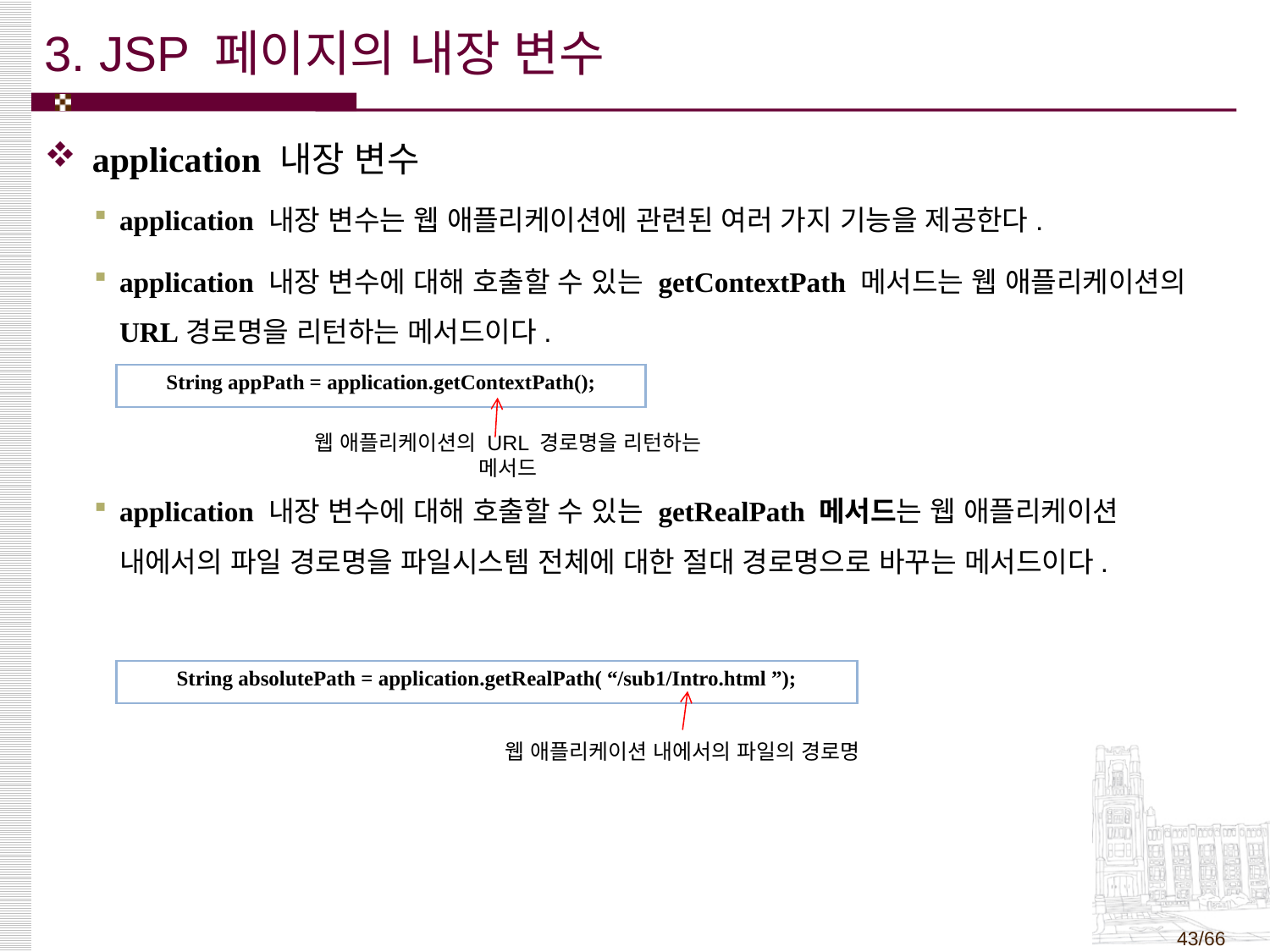

# 3. JSP 페이지의 내장 변수
application 내장 변수
application 내장 변수는 웹 애플리케이션에 관련된 여러 가지 기능을 제공한다.
application 내장 변수에 대해 호출할 수 있는 getContextPath 메서드는 웹 애플리케이션의 URL경로명을 리턴하는 메서드이다.

application 내장 변수에 대해 호출할 수 있는 getRealPath 메서드는 웹 애플리케이션 내에서의 파일 경로명을 파일시스템 전체에 대한 절대 경로명으로 바꾸는 메서드이다.

| String appPath = application.getContextPath(); |
| --- |
웹 애플리케이션의 URL 경로명을 리턴하는 메서드
| String absolutePath = application.getRealPath( “/sub1/Intro.html ”); |
| --- |
웹 애플리케이션 내에서의 파일의 경로명